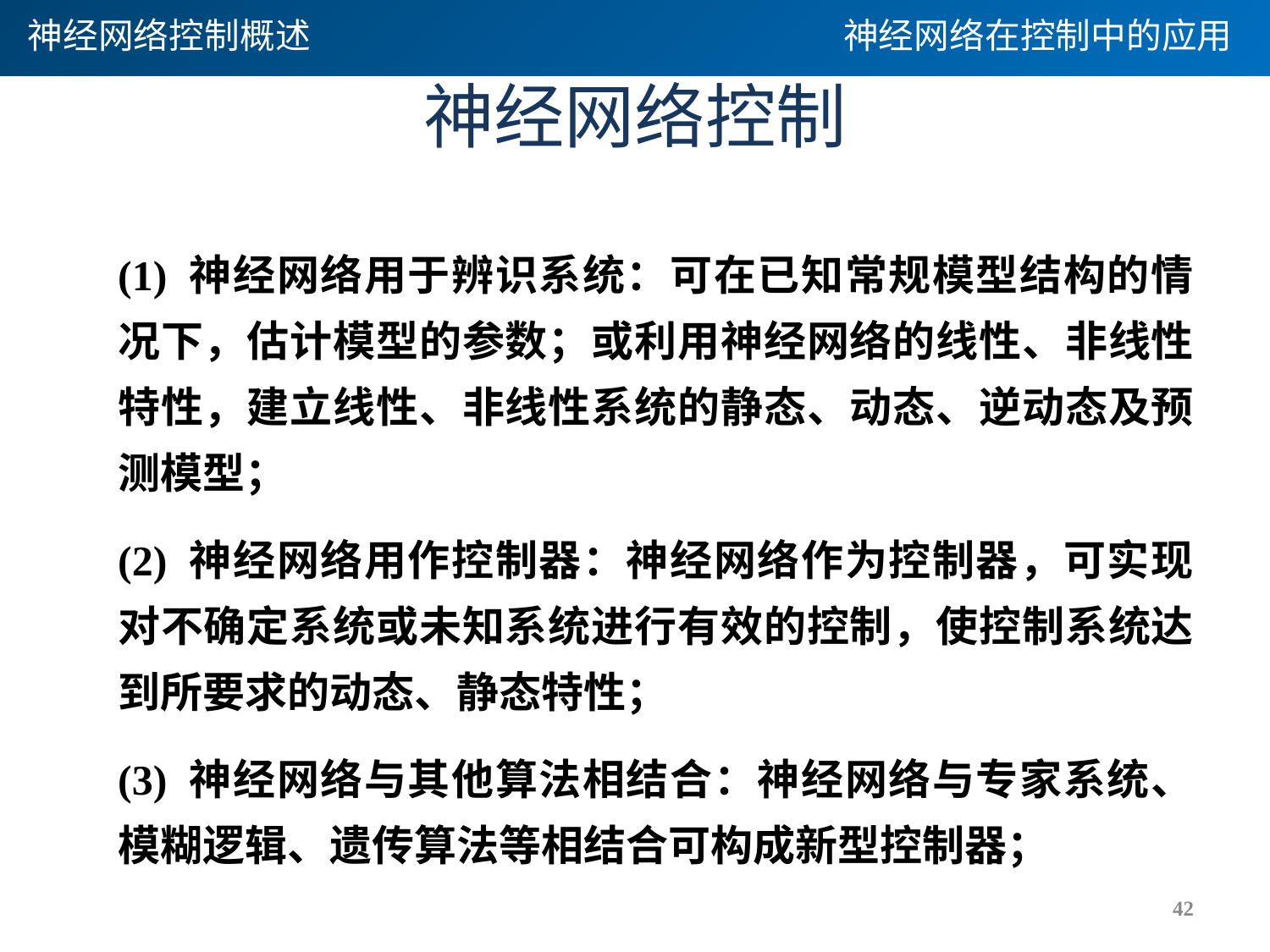

神经网络控制概述
神经网络在控制中的应用
# 神经网络控制
(1) 神经网络用于辨识系统：可在已知常规模型结构的情况下，估计模型的参数；或利用神经网络的线性、非线性特性，建立线性、非线性系统的静态、动态、逆动态及预测模型；
(2) 神经网络用作控制器：神经网络作为控制器，可实现对不确定系统或未知系统进行有效的控制，使控制系统达到所要求的动态、静态特性；
(3) 神经网络与其他算法相结合：神经网络与专家系统、模糊逻辑、遗传算法等相结合可构成新型控制器；
42